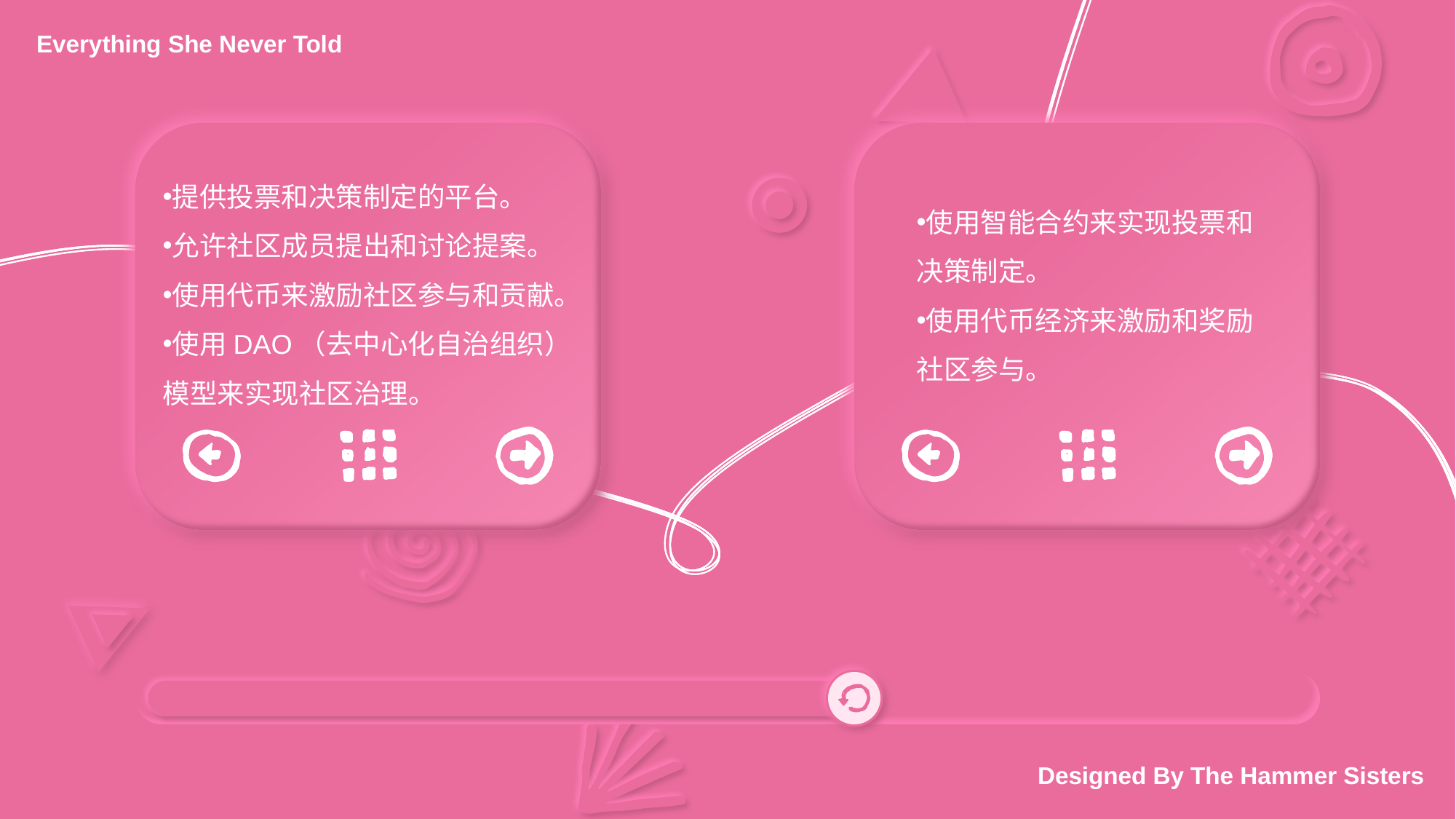

Everything She Never Told

提供投票和决策制定的平台。
允许社区成员提出和讨论提案。
使用代币来激励社区参与和贡献。
使用DAO（去中心化自治组织）模型来实现社区治理。

使用智能合约来实现投票和决策制定。
使用代币经济来激励和奖励社区参与。

Designed By The Hammer Sisters